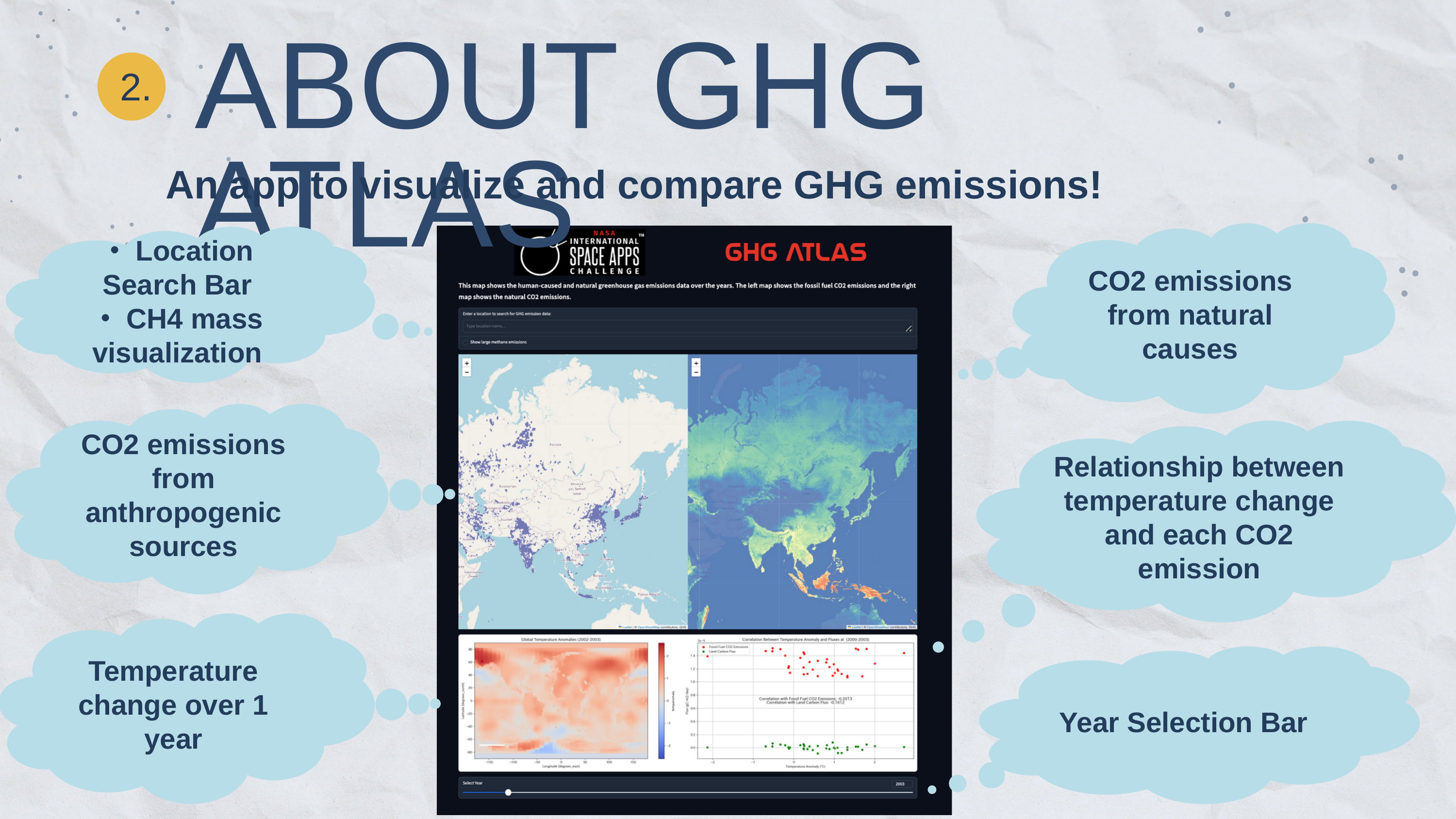

ABOUT GHG ATLAS

2.
An app to visualize and compare GHG emissions!
CO2 emissions from natural causes

・Location Search Bar
・CH4 mass visualization
CO2 emissions from anthropogenic sources
Relationship between temperature change and each CO2 emission

Temperature change over 1 year
Year Selection Bar